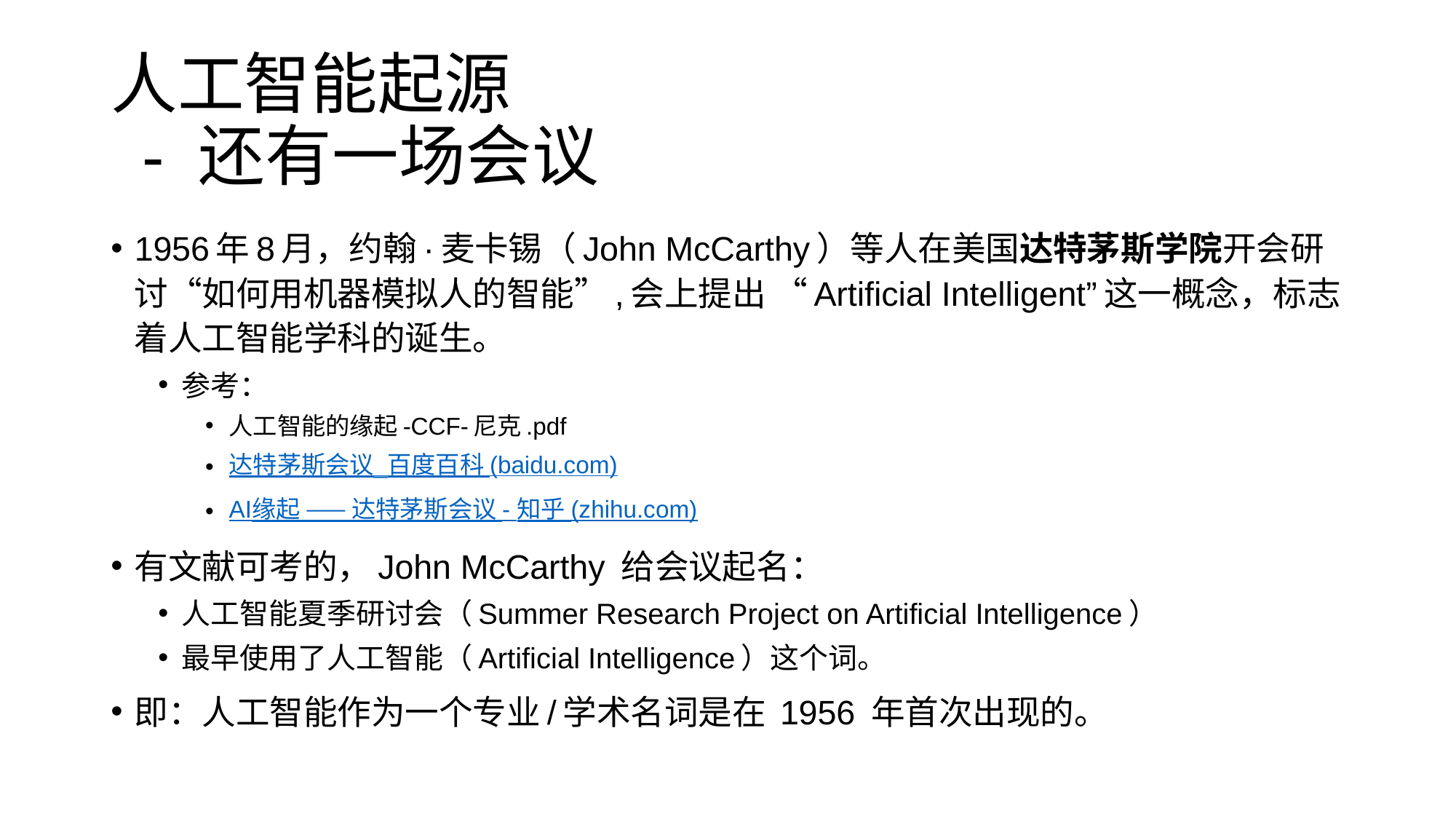

# 人工智能起源 - 还有一场会议
1956年8月，约翰·麦卡锡（John McCarthy）等人在美国达特茅斯学院开会研讨“如何用机器模拟人的智能”,会上提出 “Artificial Intelligent”这一概念，标志着人工智能学科的诞生。
参考：
人工智能的缘起-CCF-尼克.pdf
达特茅斯会议_百度百科 (baidu.com)
AI缘起 —— 达特茅斯会议 - 知乎 (zhihu.com)
有文献可考的，John McCarthy 给会议起名：
人工智能夏季研讨会（Summer Research Project on Artificial Intelligence）
最早使用了人工智能（Artificial Intelligence）这个词。
即：人工智能作为一个专业/学术名词是在 1956 年首次出现的。